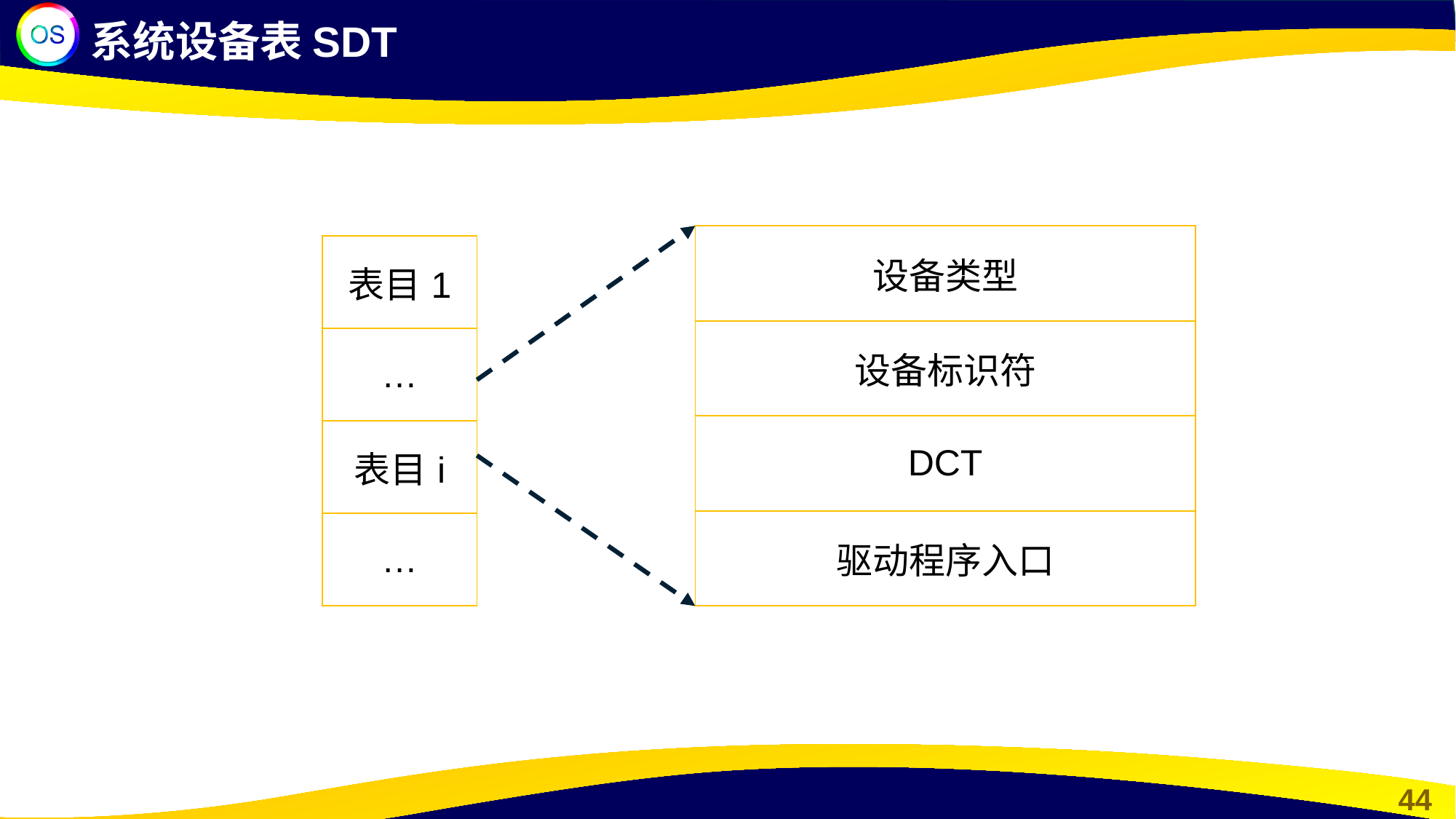

系统设备表SDT
| 设备类型 |
| --- |
| 设备标识符 |
| DCT |
| 驱动程序入口 |

| 表目1 |
| --- |
| … |
| 表目i |
| … |